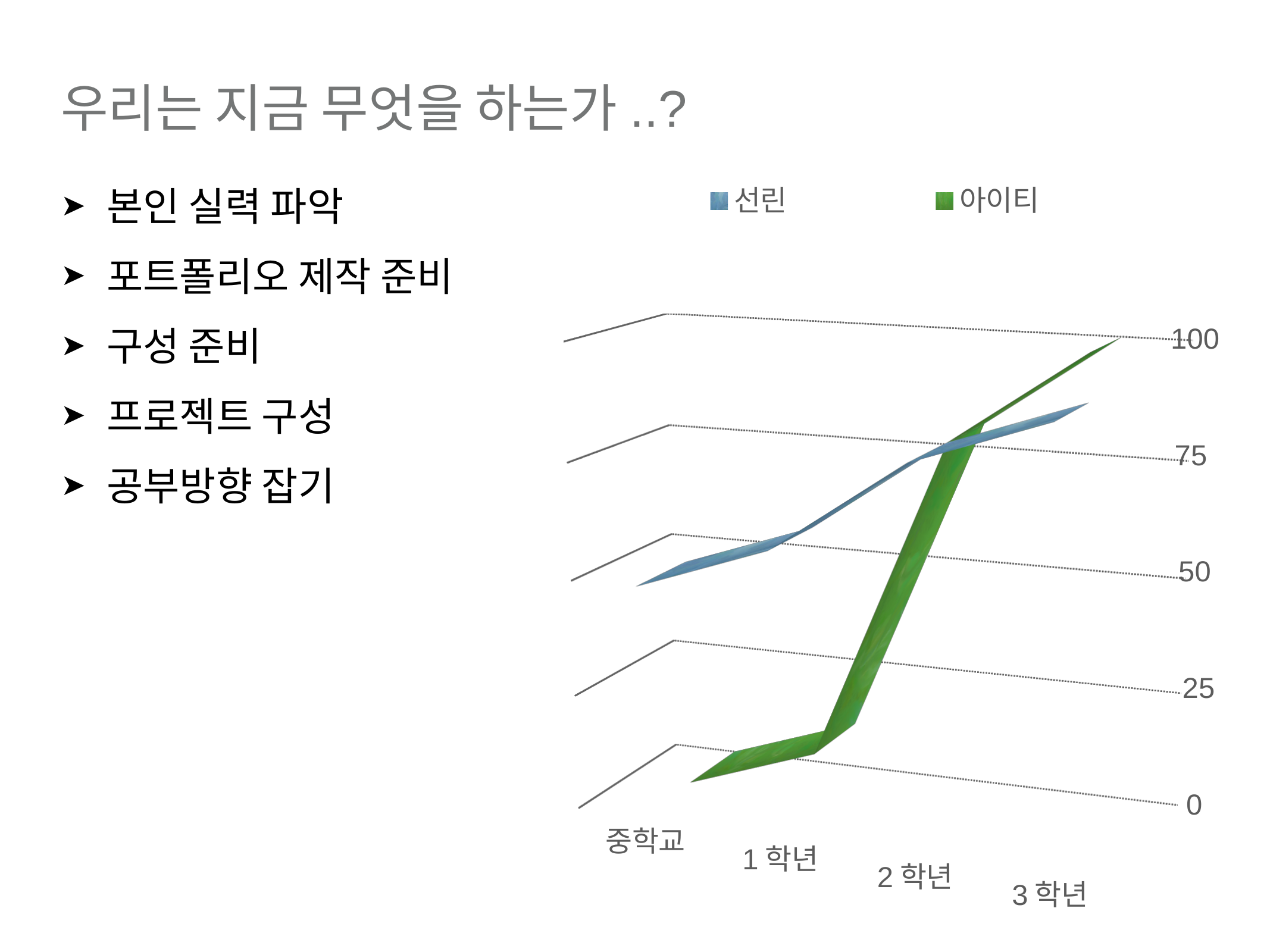

# 우리는 지금 무엇을 하는가..?

[unsupported chart]

본인 실력 파악
포트폴리오 제작 준비
구성 준비
프로젝트 구성
공부방향 잡기